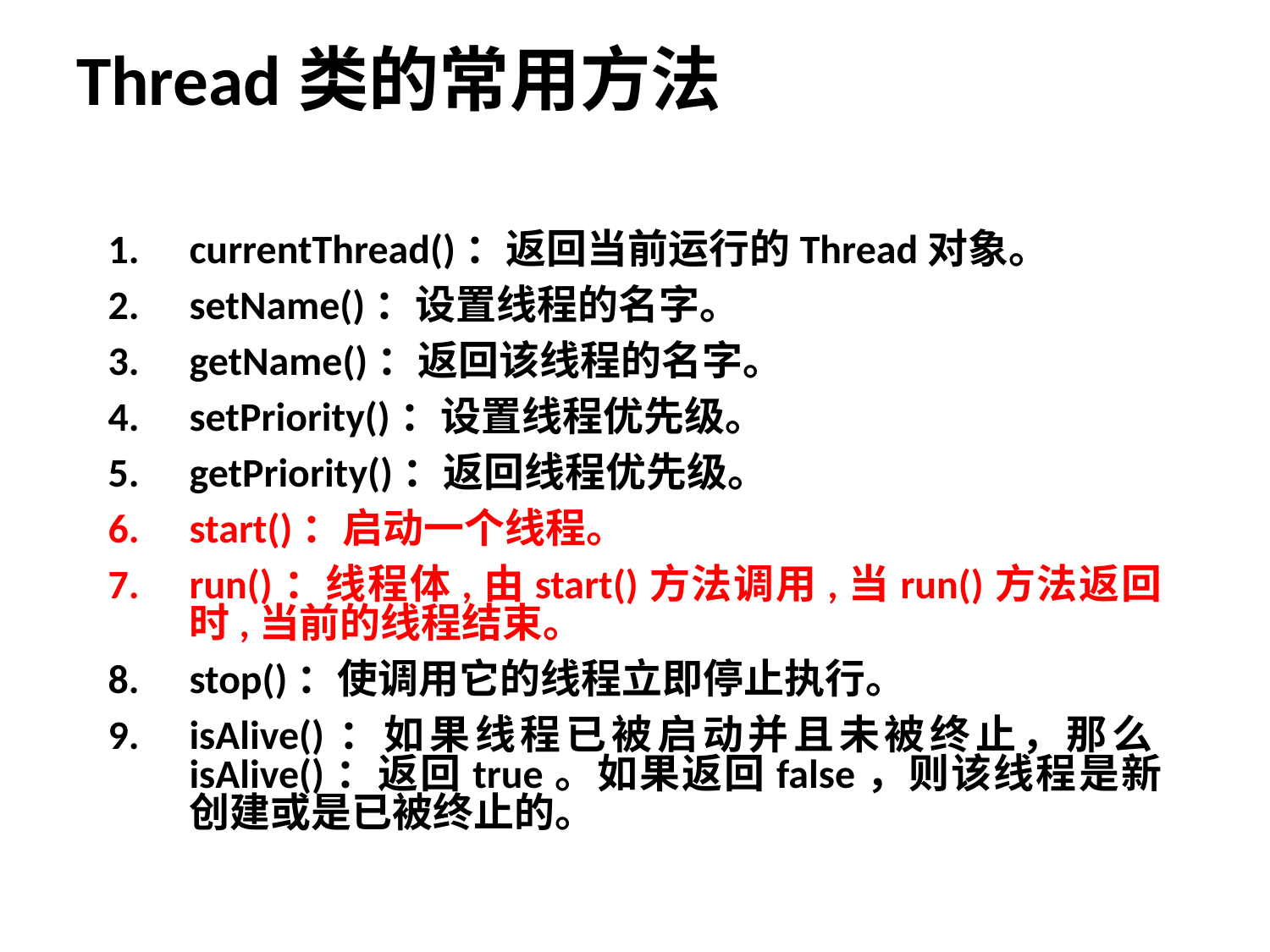

# Thread类的常用方法
currentThread()：返回当前运行的Thread对象。
setName()：设置线程的名字。
getName()：返回该线程的名字。
setPriority()：设置线程优先级。
getPriority()：返回线程优先级。
start()：启动一个线程。
run()：线程体,由start()方法调用,当run()方法返回时,当前的线程结束。
stop()：使调用它的线程立即停止执行。
isAlive()：如果线程已被启动并且未被终止，那么isAlive()：返回true。如果返回false，则该线程是新创建或是已被终止的。